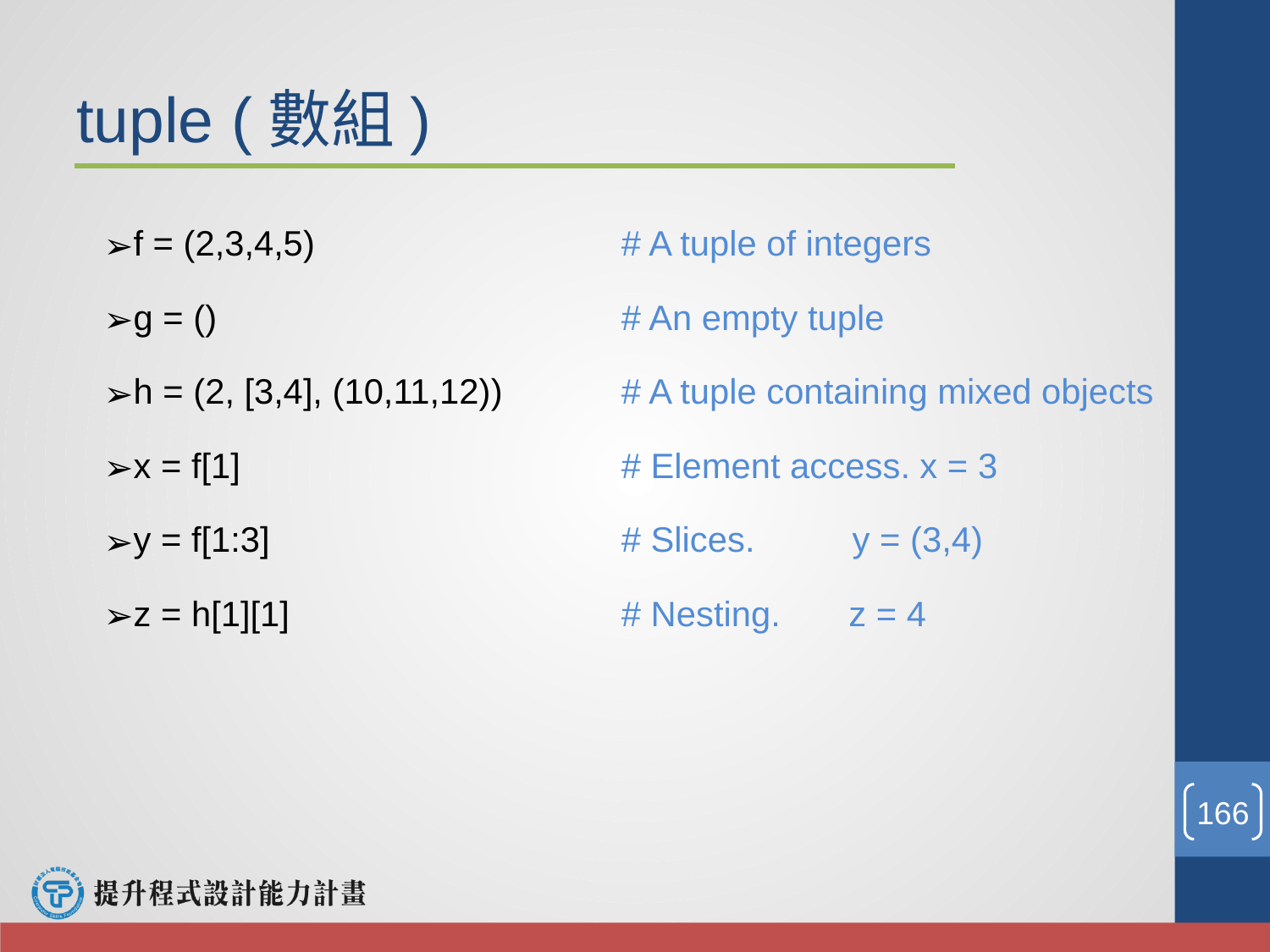

# tuple (數組)
f = (2,3,4,5)
g = ()
h = (2, [3,4], (10,11,12))
x = f[1]
y = f[1:3]
z = h[1][1]

# A tuple of integers
# An empty tuple
# A tuple containing mixed objects
# Element access. x = 3
# Slices.          y = (3,4)
# Nesting.       z = 4

166